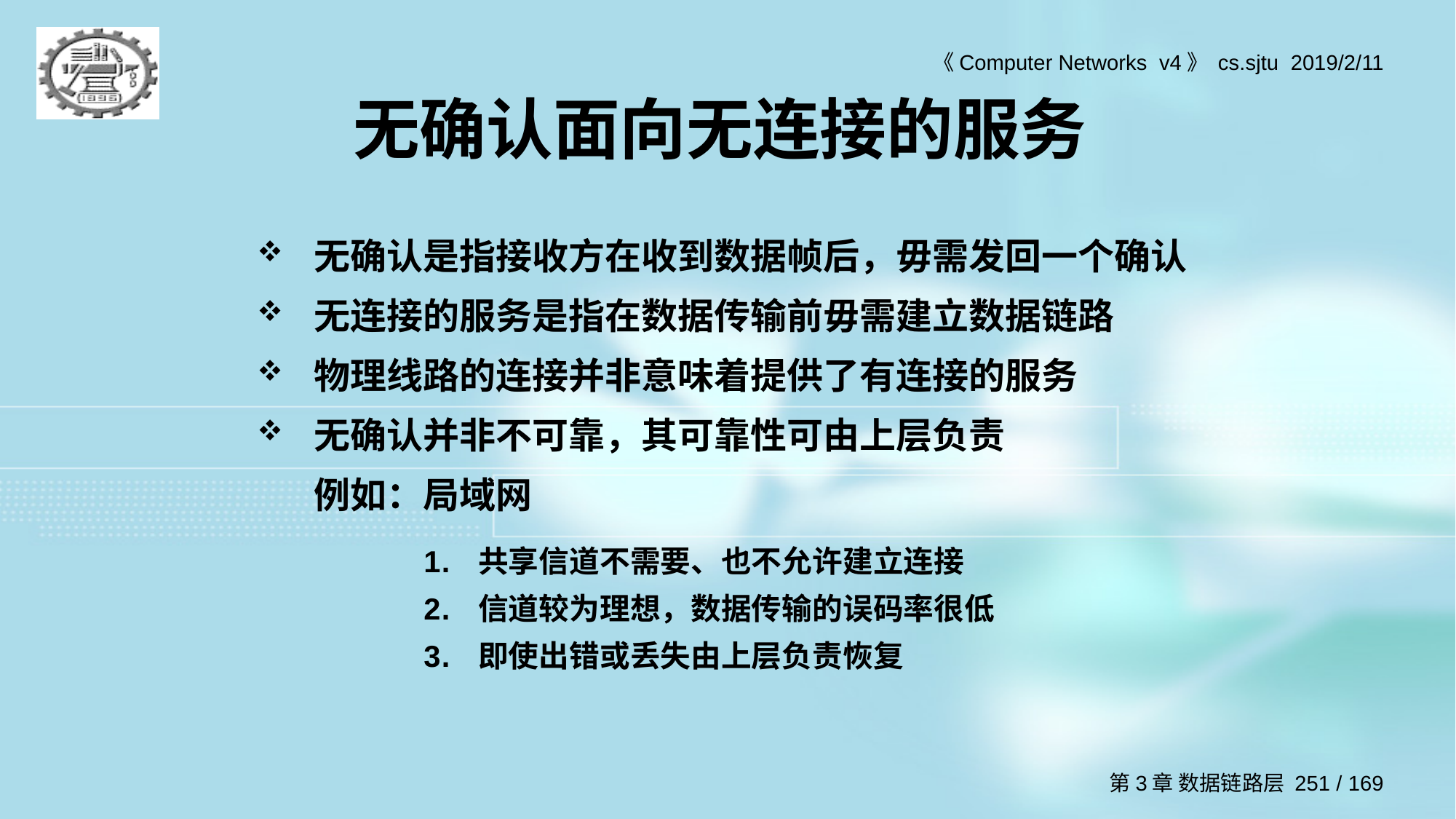

# 无确认面向无连接的服务
无确认是指接收方在收到数据帧后，毋需发回一个确认
无连接的服务是指在数据传输前毋需建立数据链路
物理线路的连接并非意味着提供了有连接的服务
无确认并非不可靠，其可靠性可由上层负责
	例如：局域网
共享信道不需要、也不允许建立连接
信道较为理想，数据传输的误码率很低
即使出错或丢失由上层负责恢复